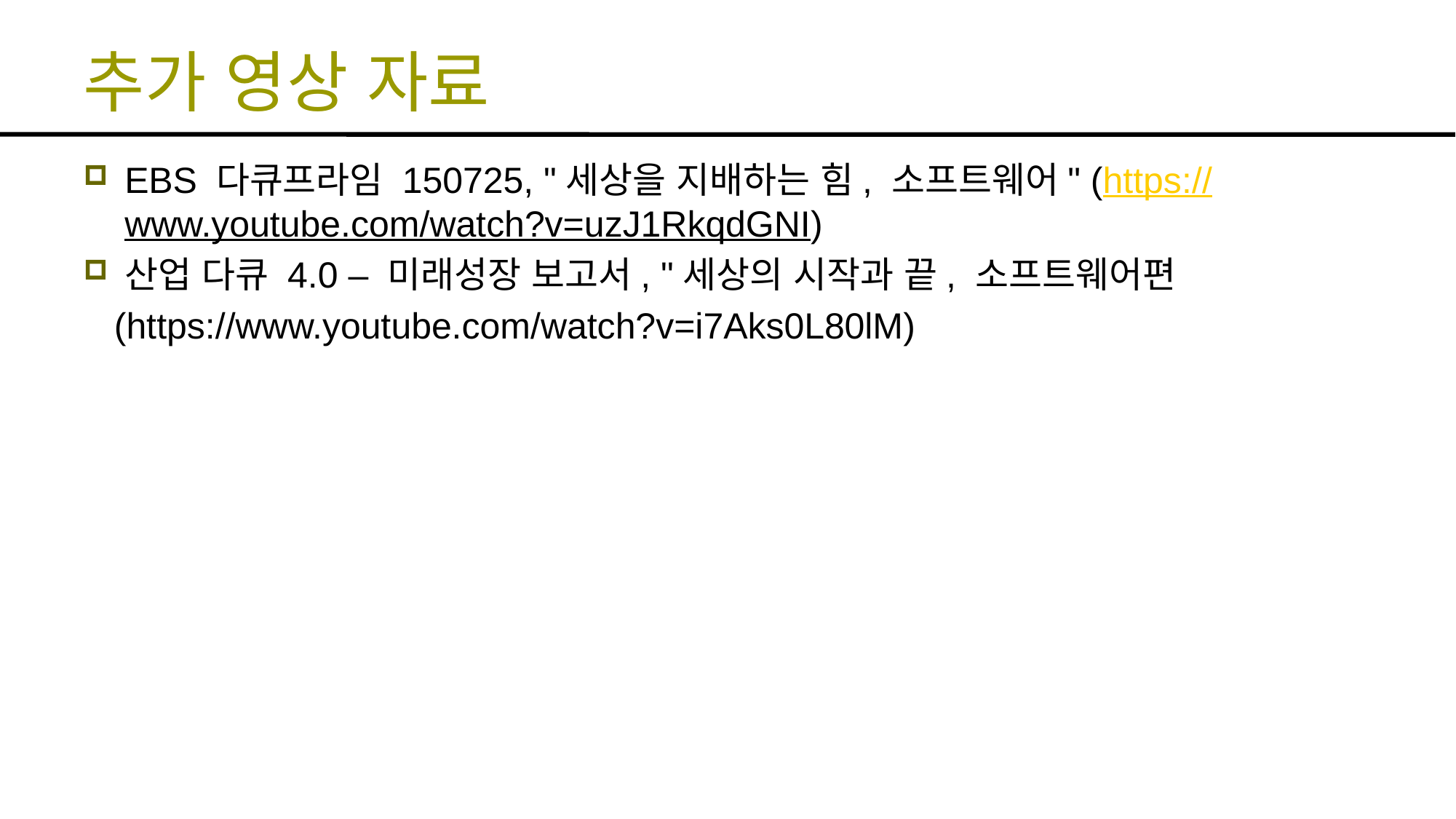

# 추가 영상 자료
EBS 다큐프라임 150725, "세상을 지배하는 힘, 소프트웨어" (https://www.youtube.com/watch?v=uzJ1RkqdGNI)
산업 다큐 4.0 – 미래성장 보고서, "세상의 시작과 끝, 소프트웨어편
   (https://www.youtube.com/watch?v=i7Aks0L80lM)